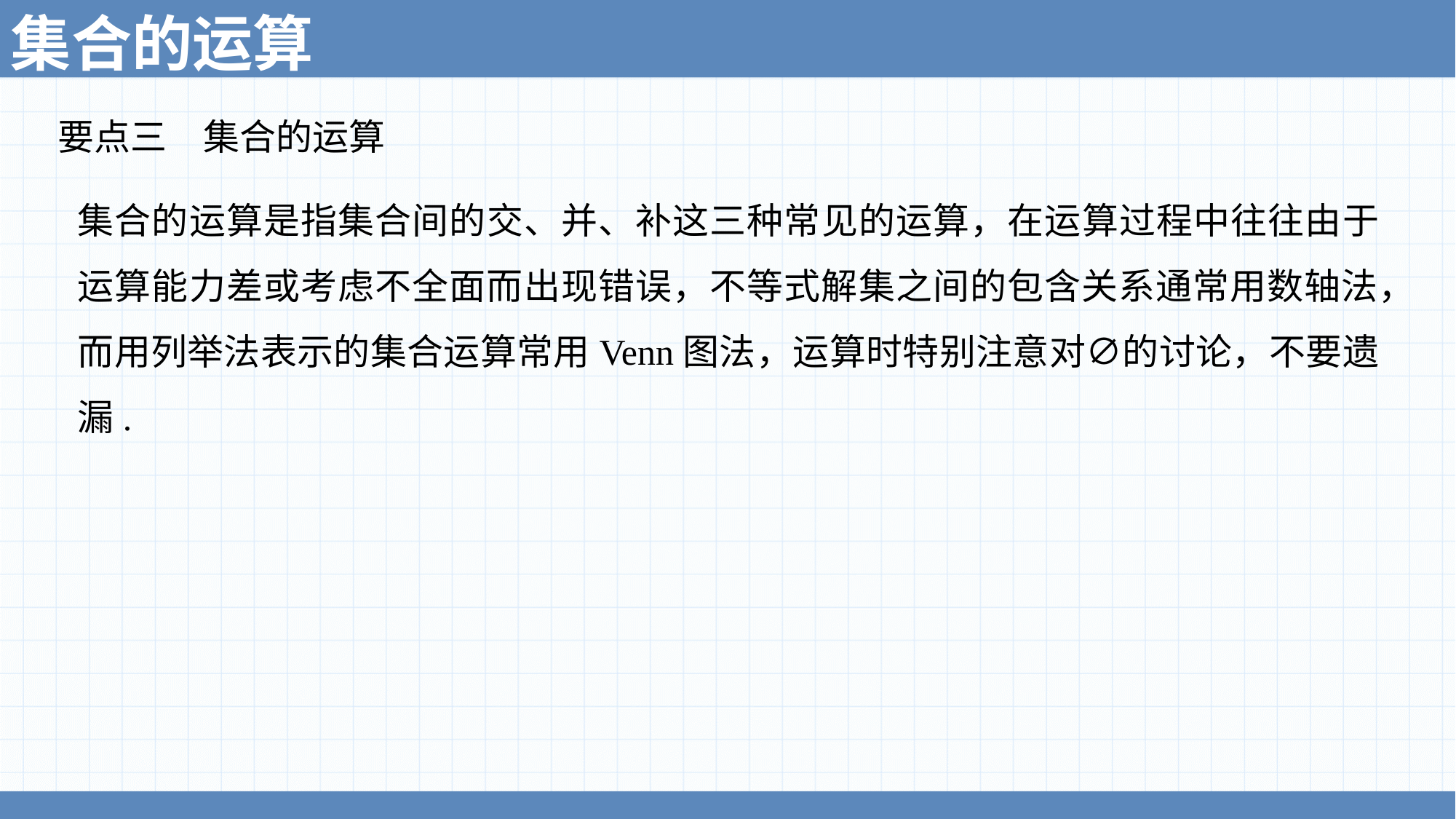

集合的运算
要点三　集合的运算
集合的运算是指集合间的交、并、补这三种常见的运算，在运算过程中往往由于运算能力差或考虑不全面而出现错误，不等式解集之间的包含关系通常用数轴法，而用列举法表示的集合运算常用Venn图法，运算时特别注意对∅的讨论，不要遗漏.